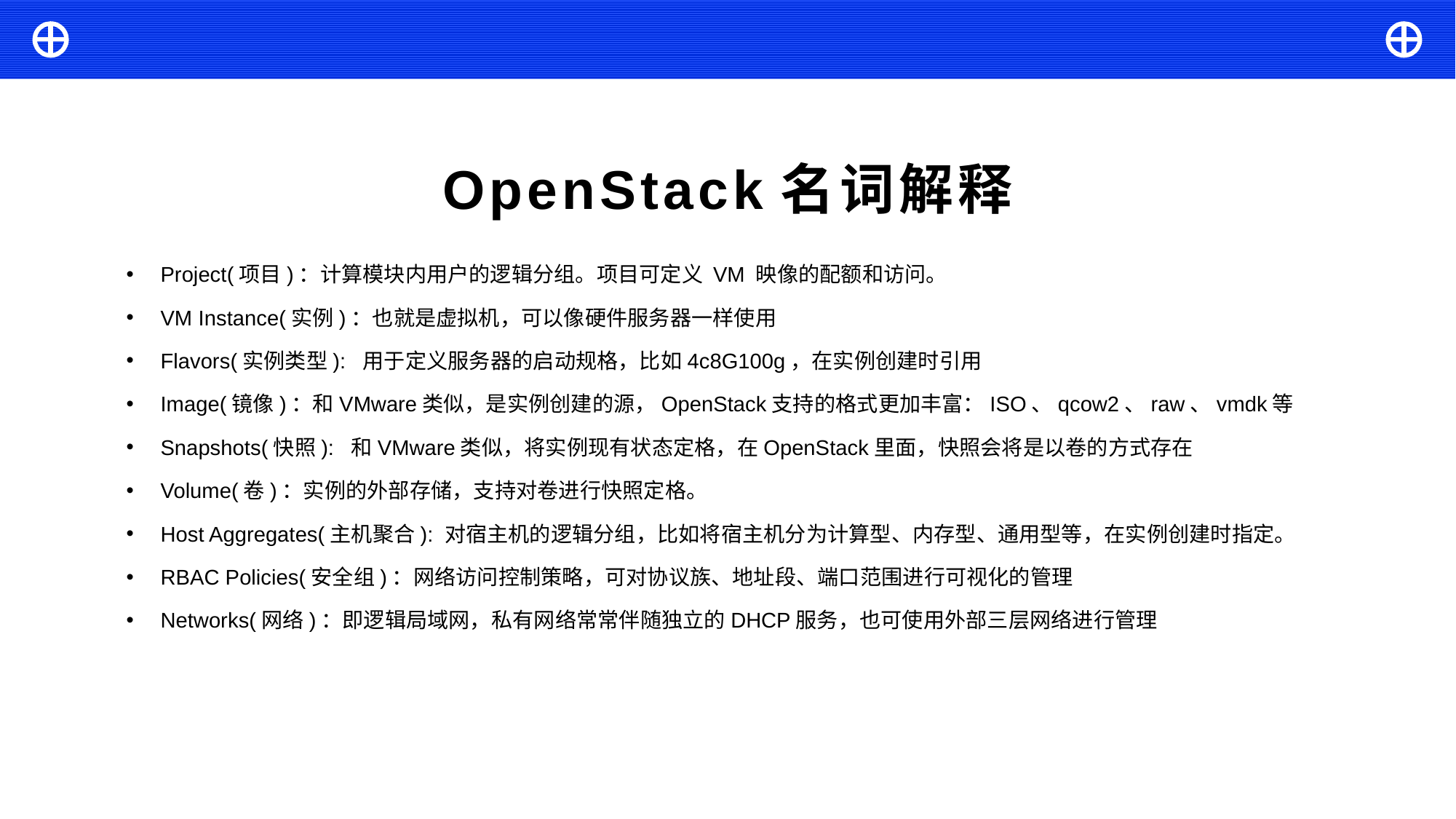

OpenStack名词解释
Project(项目)：计算模块内用户的逻辑分组。项目可定义 VM 映像的配额和访问。
VM Instance(实例)：也就是虚拟机，可以像硬件服务器一样使用
Flavors(实例类型):  用于定义服务器的启动规格，比如4c8G100g，在实例创建时引用
Image(镜像)：和VMware类似，是实例创建的源，OpenStack支持的格式更加丰富：ISO、qcow2、raw、vmdk等
Snapshots(快照):  和VMware类似，将实例现有状态定格，在OpenStack里面，快照会将是以卷的方式存在
Volume(卷)：实例的外部存储，支持对卷进行快照定格。
Host Aggregates(主机聚合): 对宿主机的逻辑分组，比如将宿主机分为计算型、内存型、通用型等，在实例创建时指定。
RBAC Policies(安全组)：网络访问控制策略，可对协议族、地址段、端口范围进行可视化的管理
Networks(网络)：即逻辑局域网，私有网络常常伴随独立的DHCP服务，也可使用外部三层网络进行管理